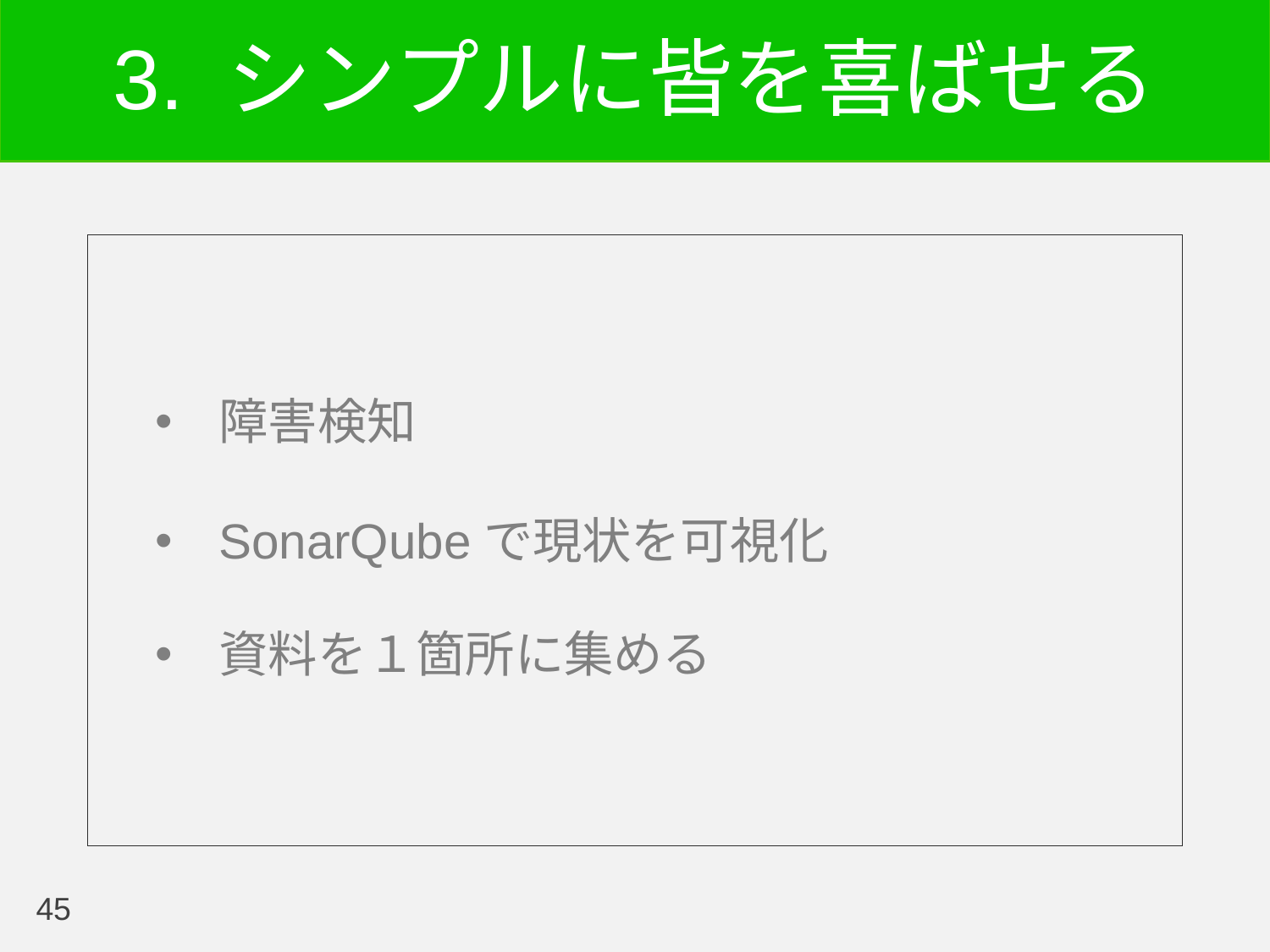

# 3. シンプルに皆を喜ばせる
障害検知
SonarQubeで現状を可視化
資料を１箇所に集める
45